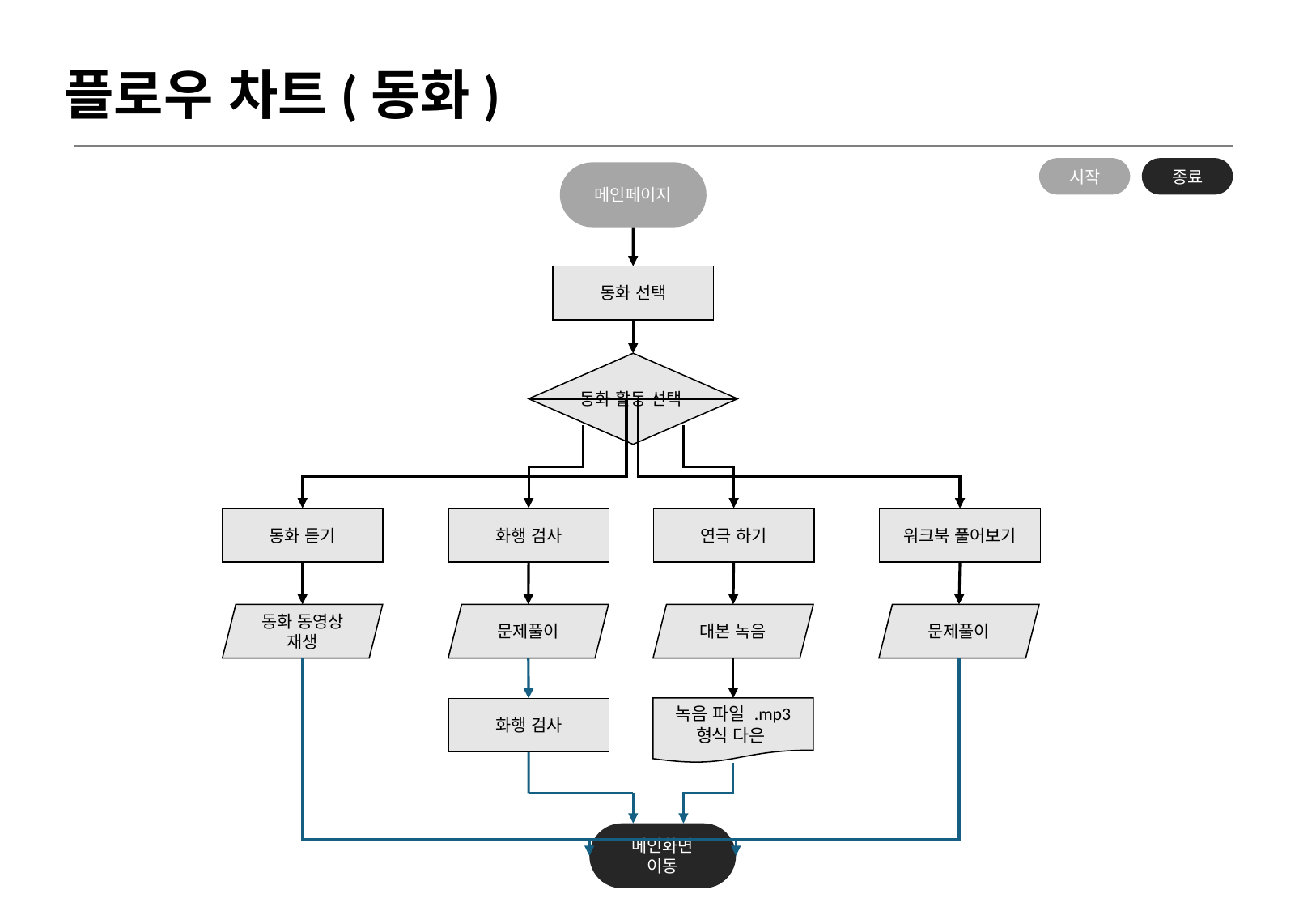

플로우 차트(동화)
시작
종료
메인페이지
동화 선택
동화 활동 선택
동화 듣기
화행 검사
연극 하기
워크북 풀어보기
동화 동영상 재생
문제풀이
대본 녹음
문제풀이
녹음 파일 .mp3 형식 다은
화행 검사
메인화면
이동